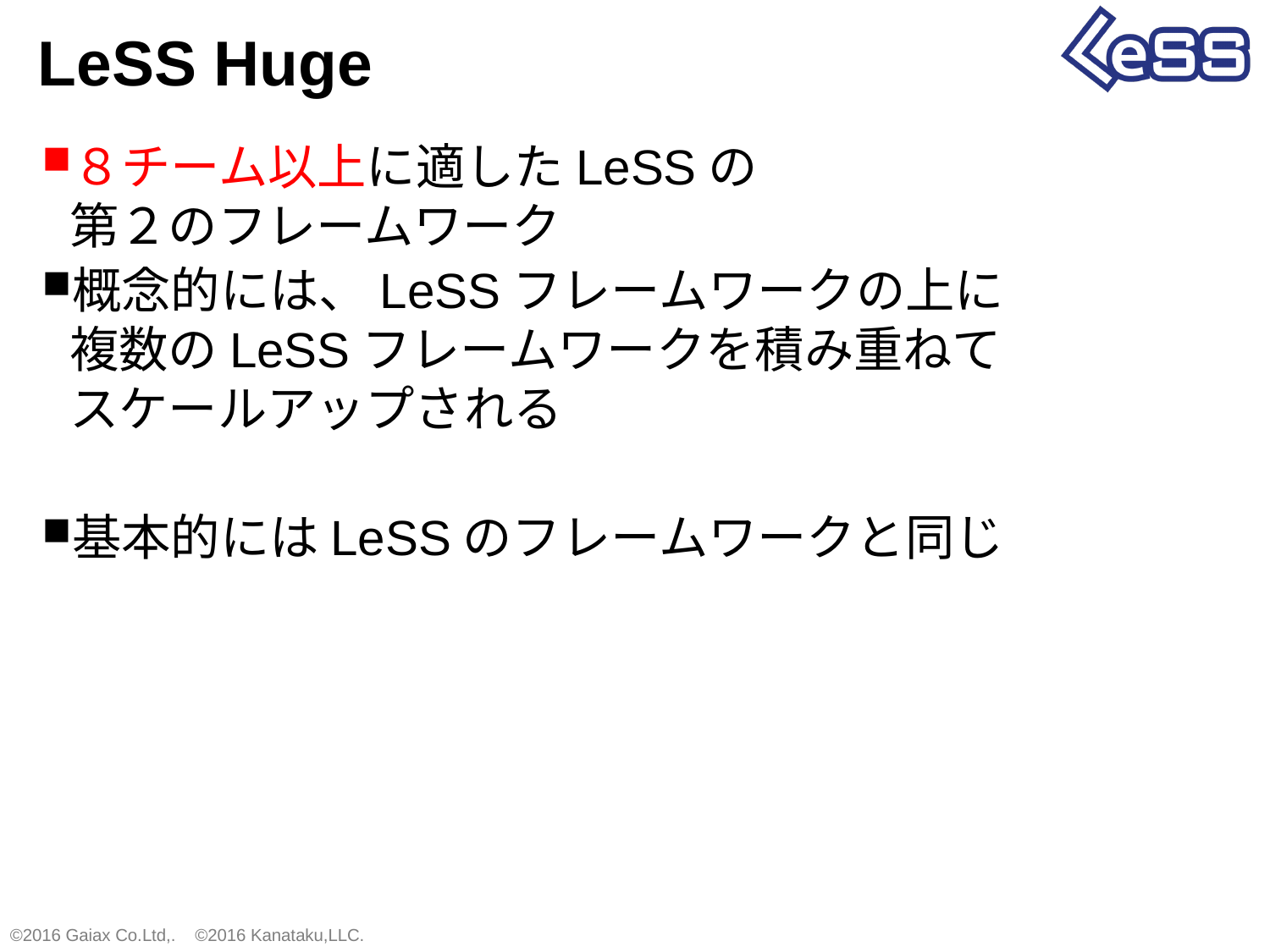

# LeSS Huge
８チーム以上に適したLeSSの
第２のフレームワーク
概念的には、LeSSフレームワークの上に
複数のLeSSフレームワークを積み重ねて
スケールアップされる

基本的にはLeSSのフレームワークと同じ